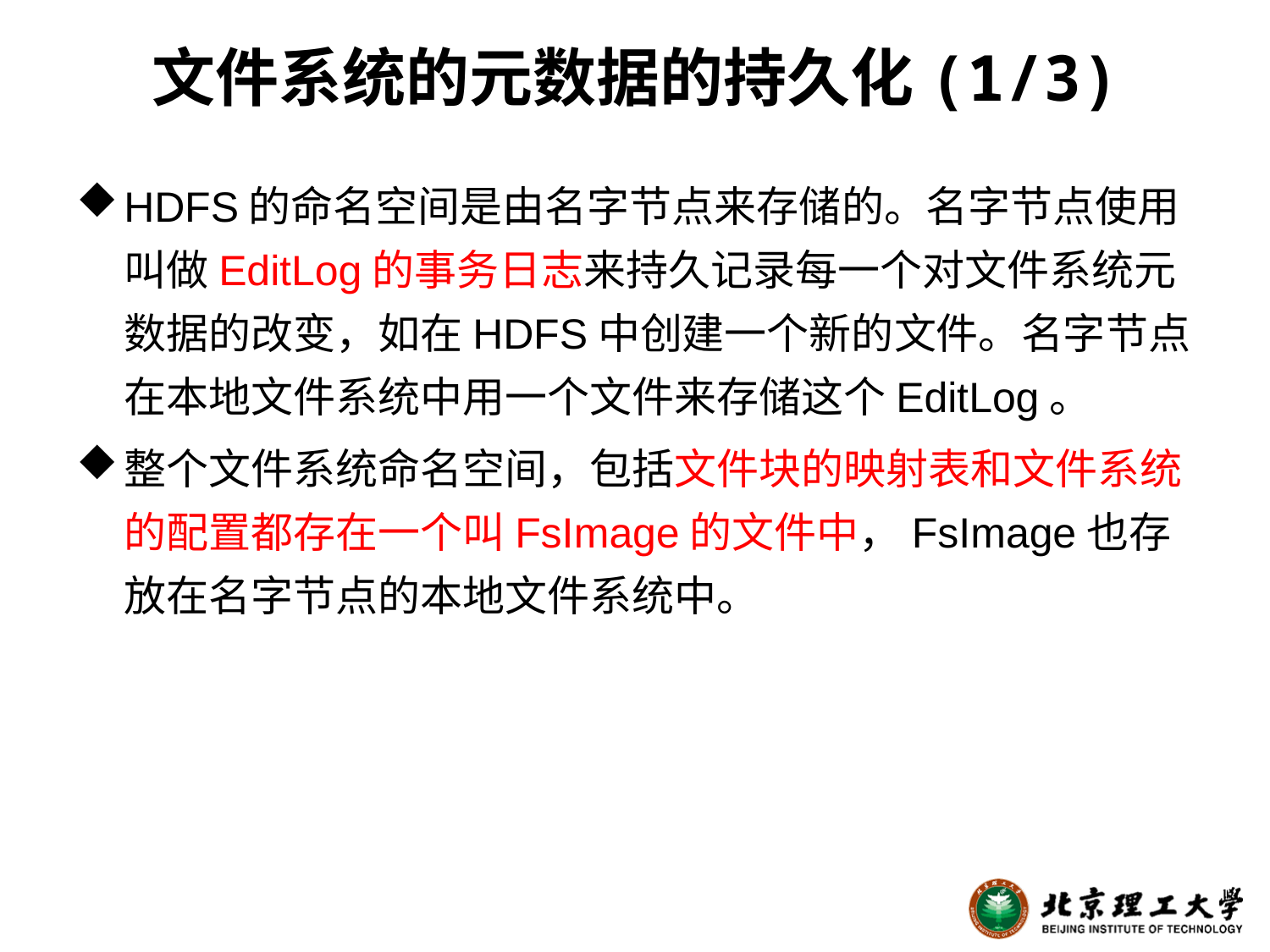

# 文件系统的元数据的持久化(1/3)
HDFS的命名空间是由名字节点来存储的。名字节点使用叫做EditLog的事务日志来持久记录每一个对文件系统元数据的改变，如在HDFS中创建一个新的文件。名字节点在本地文件系统中用一个文件来存储这个EditLog。
整个文件系统命名空间，包括文件块的映射表和文件系统的配置都存在一个叫FsImage的文件中，FsImage也存放在名字节点的本地文件系统中。